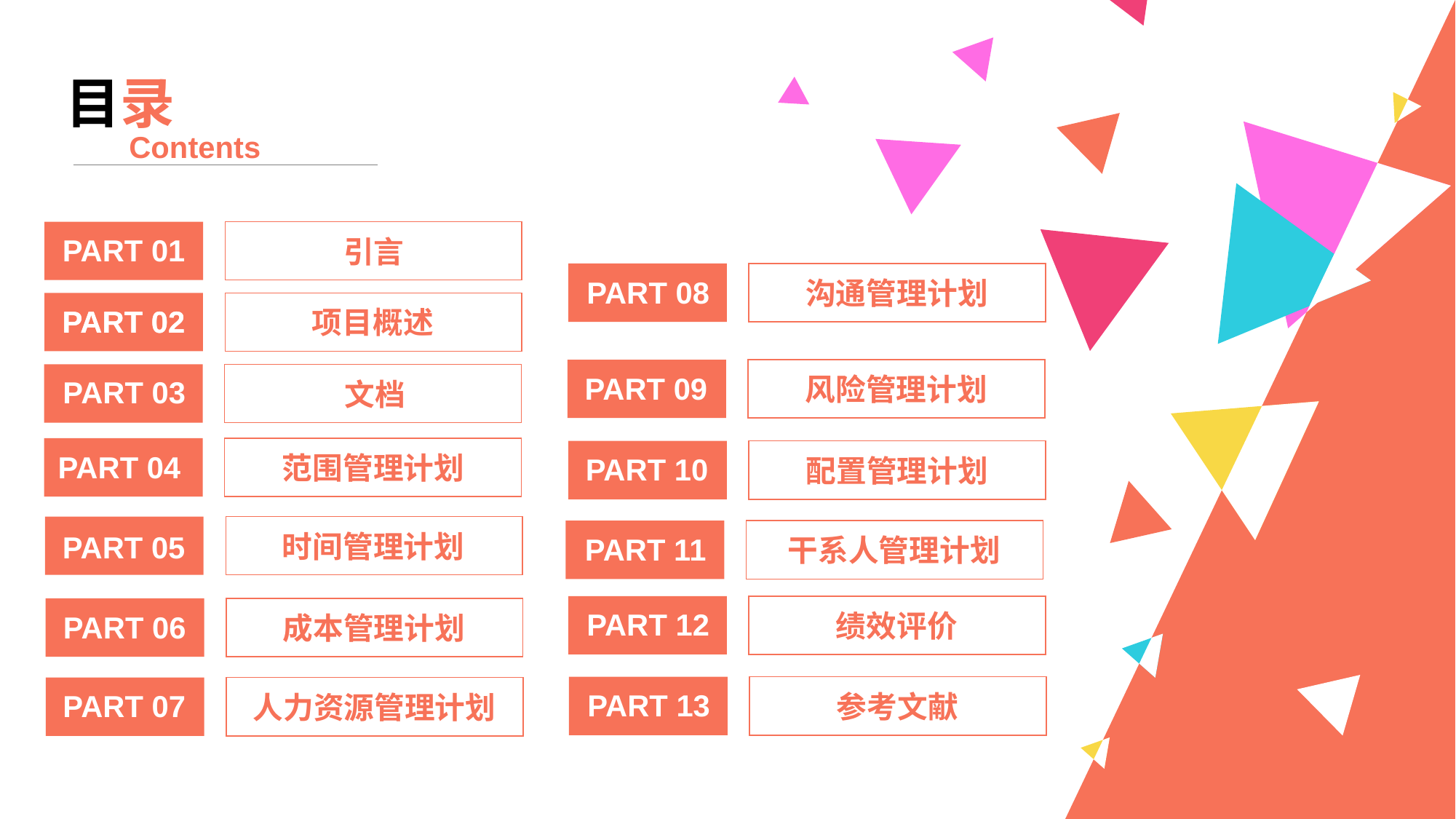

目录
Contents

PART 01
引言

PART 08
沟通管理计划

PART 02
PART 02
项目概述

PART 09

风险管理计划
PART 03
文档

PART 04
范围管理计划
PART 10
配置管理计划

时间管理计划
PART 05
PART 11
干系人管理计划

PART 12
绩效评价
PART 06
成本管理计划

PART 13
PART 07
参考文献
人力资源管理计划